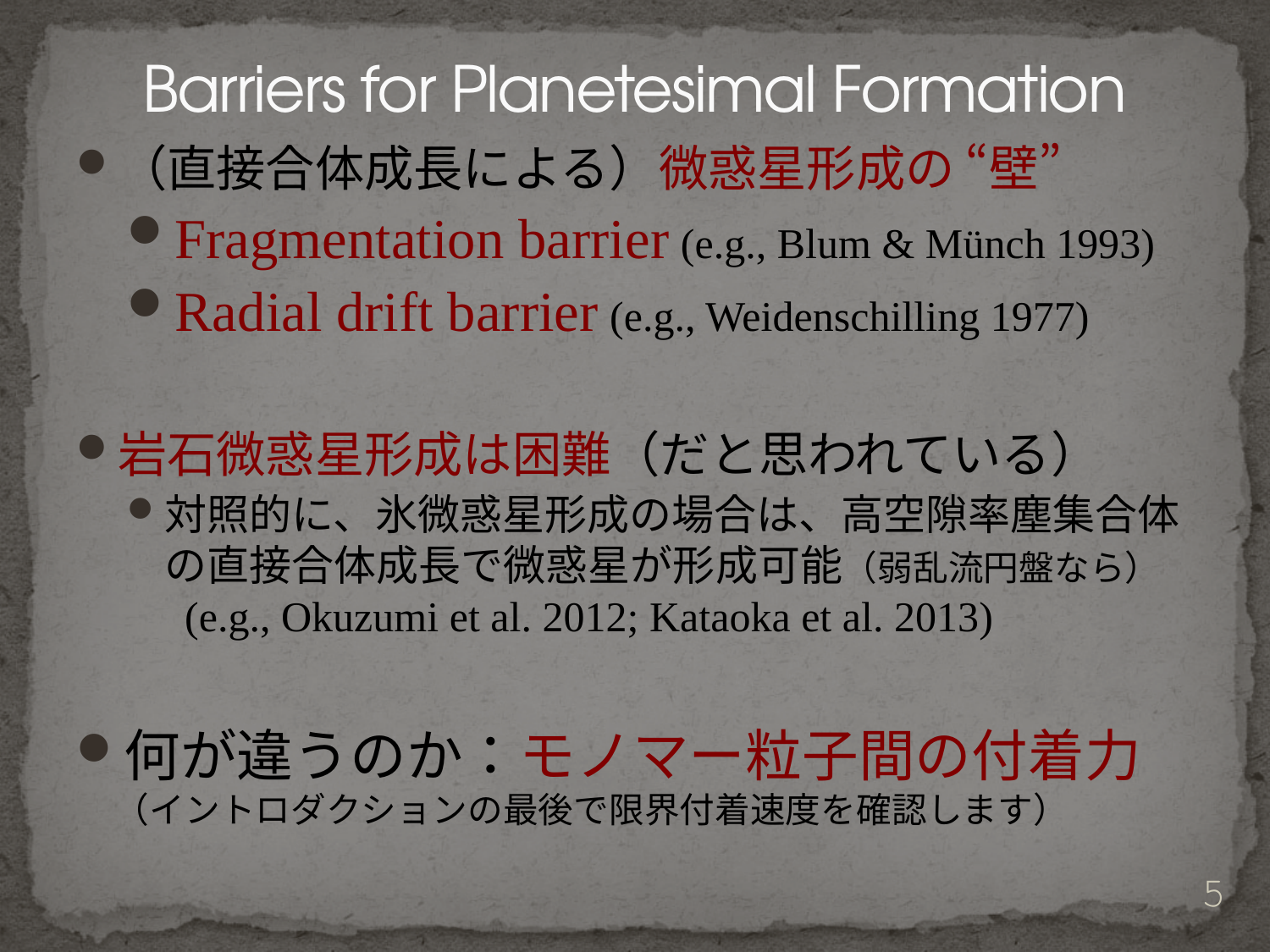

# Barriers for Planetesimal Formation
（直接合体成長による）微惑星形成の “壁”
Fragmentation barrier (e.g., Blum & Münch 1993)
Radial drift barrier (e.g., Weidenschilling 1977)

岩石微惑星形成は困難（だと思われている）
対照的に、氷微惑星形成の場合は、高空隙率塵集合体の直接合体成長で微惑星が形成可能（弱乱流円盤なら）
 (e.g., Okuzumi et al. 2012; Kataoka et al. 2013)

何が違うのか：モノマー粒子間の付着力
（イントロダクションの最後で限界付着速度を確認します）
5